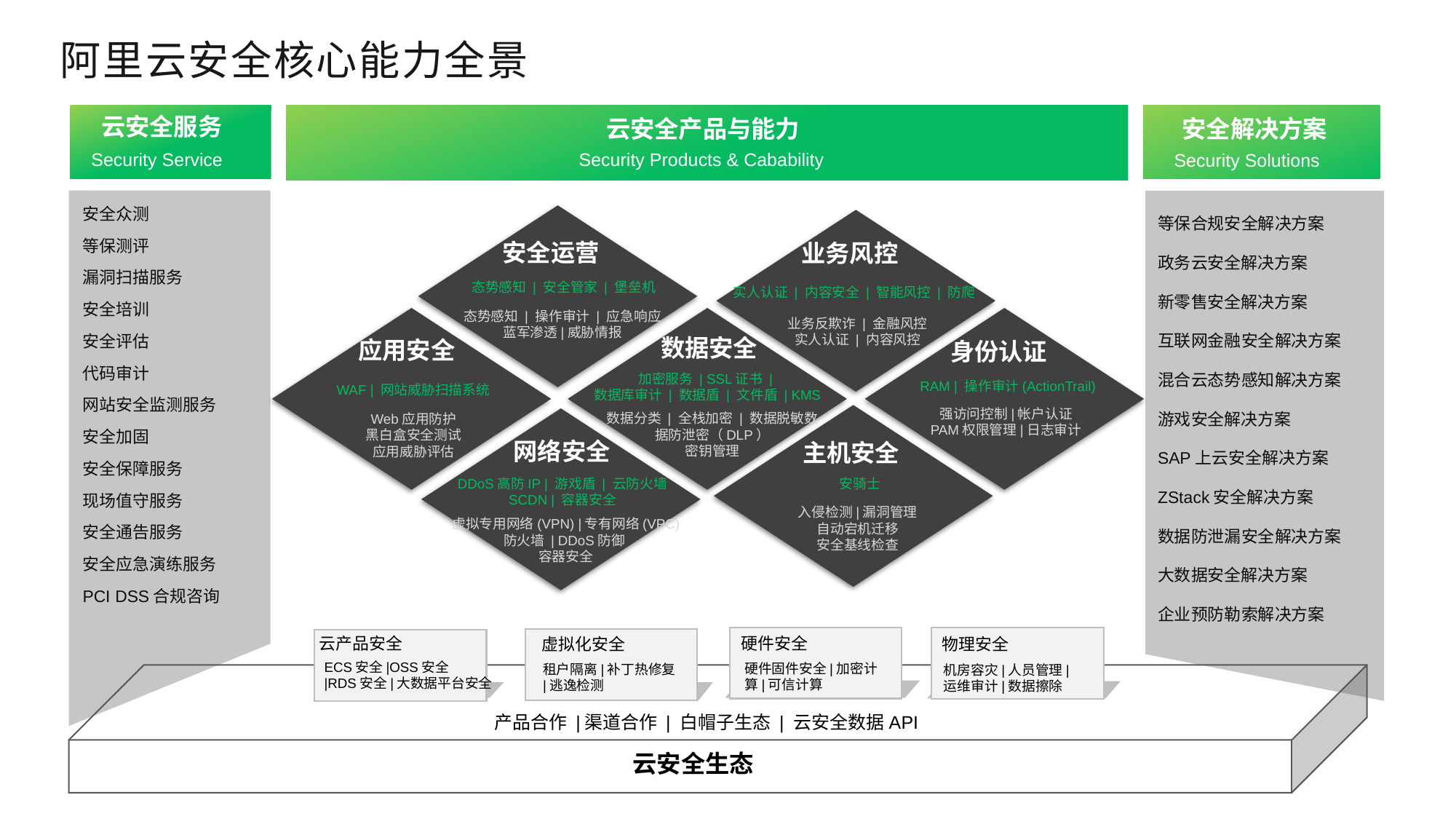

# 阿里云安全核心能力全景

云安全服务

安全解决方案

云安全产品与能力
 Security Service
 Security Products & Cabability
 Security Solutions

安全众测
等保测评
漏洞扫描服务
安全培训
安全评估
代码审计
网站安全监测服务
安全加固
安全保障服务
现场值守服务
安全通告服务
安全应急演练服务
PCI DSS合规咨询
等保合规安全解决方案
政务云安全解决方案
新零售安全解决方案
互联网金融安全解决方案
混合云态势感知解决方案
游戏安全解决方案
SAP上云安全解决方案
ZStack安全解决方案
数据防泄漏安全解决方案
大数据安全解决方案
企业预防勒索解决方案

安全运营
态势感知 | 安全管家 | 堡垒机
态势感知 | 操作审计 | 应急响应
蓝军渗透|威胁情报

业务风控
实人认证 | 内容安全 | 智能风控 | 防爬
业务反欺诈 | 金融风控
实人认证 | 内容风控

数据安全
加密服务 | SSL证书 |
数据库审计 | 数据盾 | 文件盾 | KMS
数据分类 | 全栈加密 | 数据脱敏数据防泄密（DLP）
密钥管理

身份认证
RAM | 操作审计(ActionTrail)
强访问控制|帐户认证
PAM权限管理|日志审计

应用安全
WAF | 网站威胁扫描系统
Web应用防护
黑白盒安全测试
应用威胁评估

主机安全
安骑士
入侵检测|漏洞管理
自动宕机迁移
安全基线检查

网络安全
DDoS高防IP | 游戏盾 | 云防火墙
SCDN | 容器安全
虚拟专用网络(VPN) |专有网络(VPC)
防火墙 | DDoS防御
容器安全

硬件安全
云产品安全
虚拟化安全
物理安全
ECS安全|OSS安全
|RDS安全|大数据平台安全
硬件固件安全|加密计算|可信计算
租户隔离|补丁热修复
|逃逸检测
机房容灾|人员管理|运维审计|数据擦除

产品合作 |渠道合作 | 白帽子生态 | 云安全数据API
云安全生态